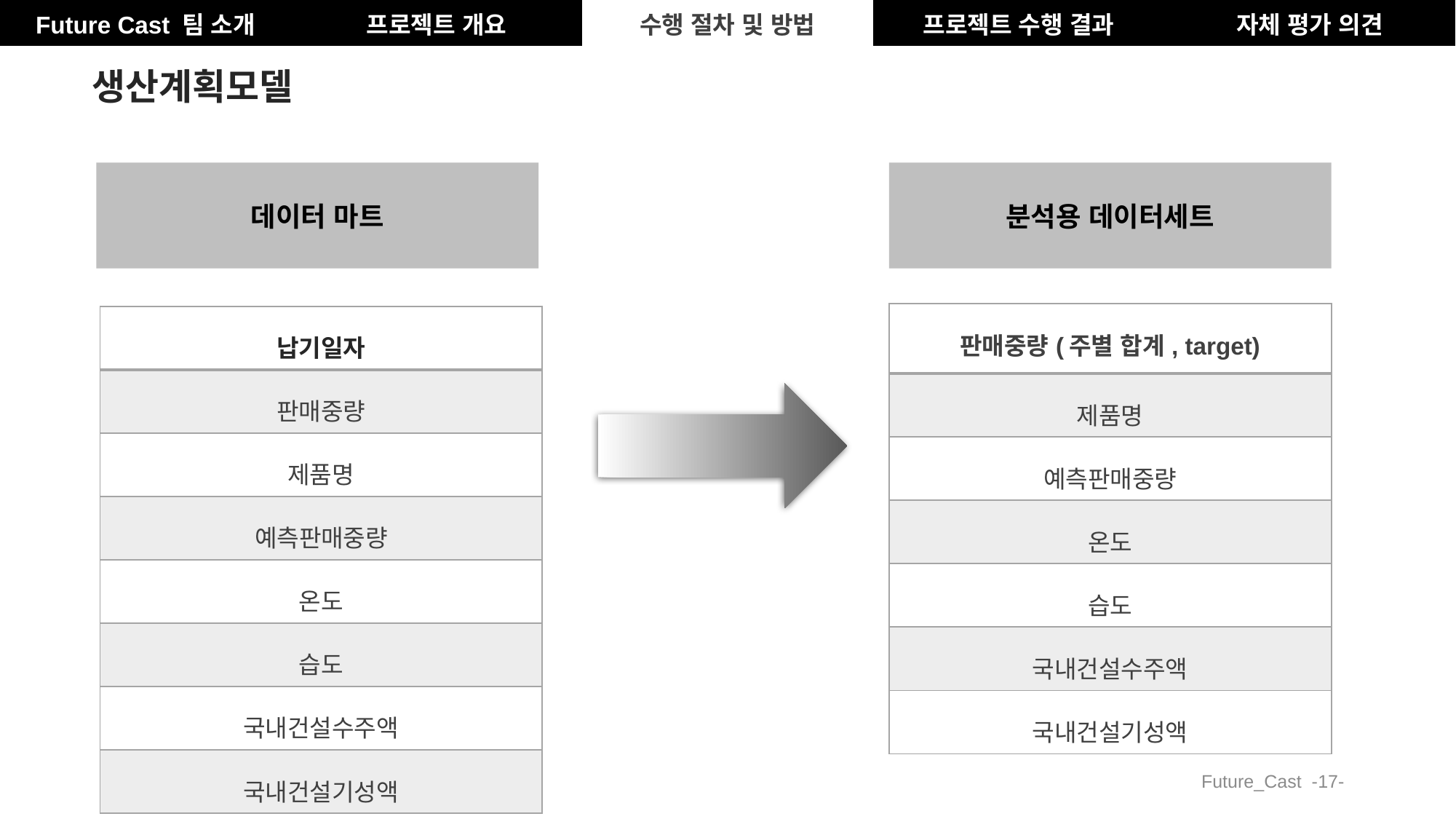

| Future Cast 팀 소개 | 프로젝트 개요 | 수행 절차 및 방법 | 프로젝트 수행 결과 | 자체 평가 의견 |
| --- | --- | --- | --- | --- |
생산계획모델
데이터 마트
분석용 데이터세트
| 판매중량(주별 합계, target) |
| --- |
| 제품명 |
| 예측판매중량 |
| 온도 |
| 습도 |
| 국내건설수주액 |
| 국내건설기성액 |
| 납기일자 |
| --- |
| 판매중량 |
| 제품명 |
| 예측판매중량 |
| 온도 |
| 습도 |
| 국내건설수주액 |
| 국내건설기성액 |

Future_Cast  -17-